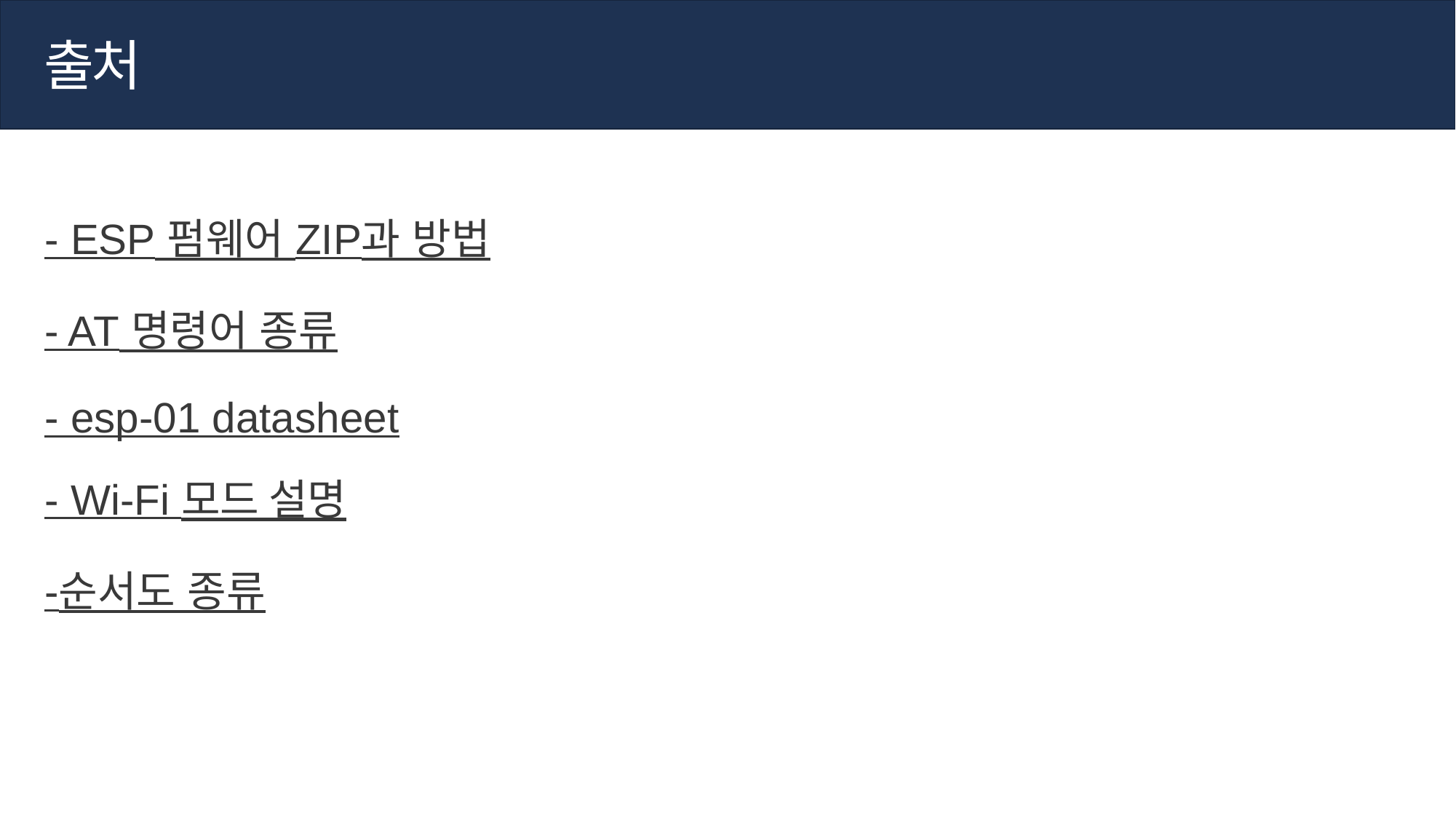

출처
- ESP 펌웨어 ZIP과 방법
- AT 명령어 종류
- esp-01 datasheet
- Wi-Fi 모드 설명
-순서도 종류